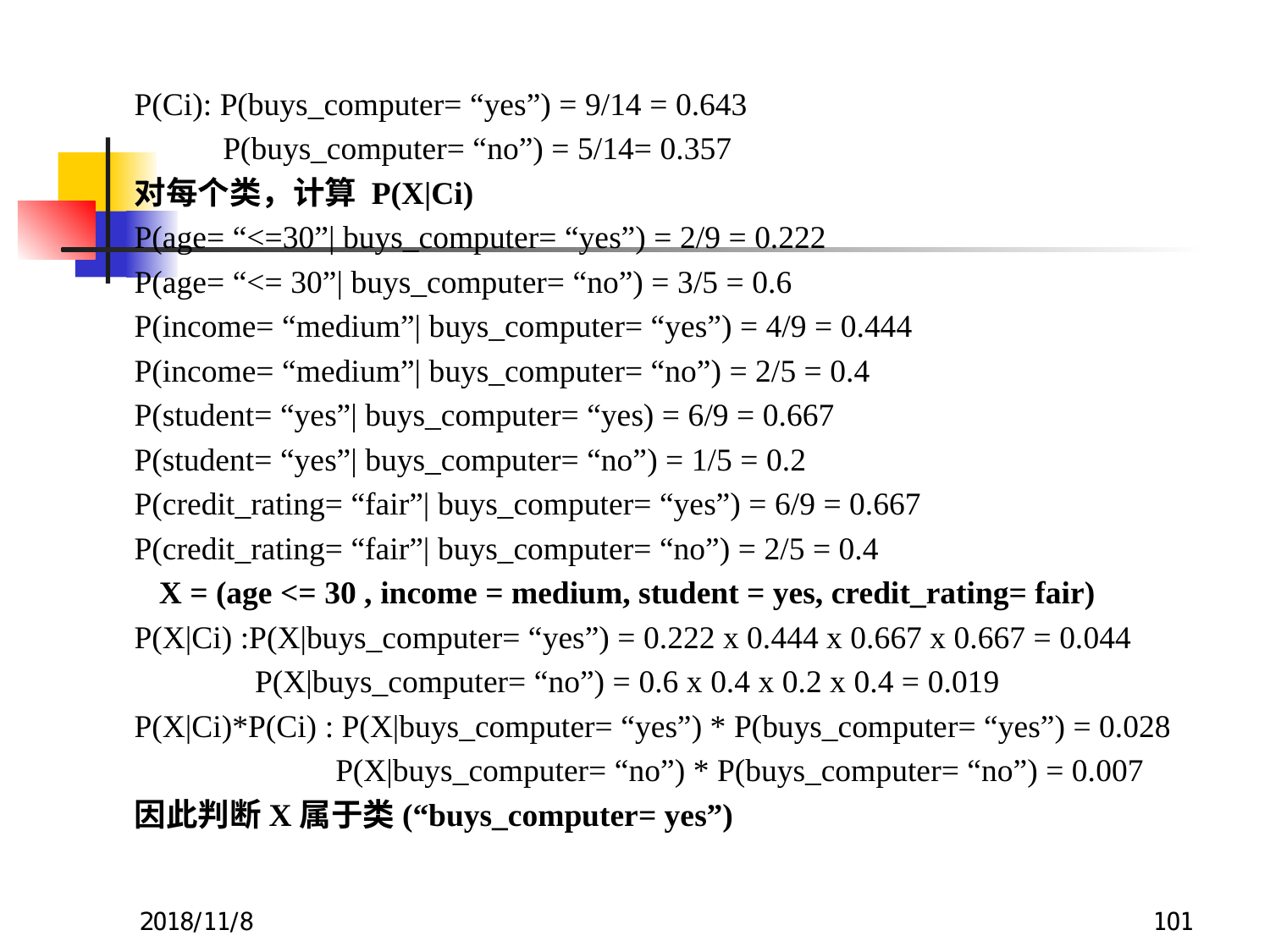

P(Ci): P(buys_computer= “yes”) = 9/14 = 0.643
           P(buys_computer= “no”) = 5/14= 0.357
对每个类，计算 P(X|Ci)
P(age= “<=30”| buys_computer= “yes”) = 2/9 = 0.222
P(age= “<= 30”| buys_computer= “no”) = 3/5 = 0.6
P(income= “medium”| buys_computer= “yes”) = 4/9 = 0.444
P(income= “medium”| buys_computer= “no”) = 2/5 = 0.4
P(student= “yes”| buys_computer= “yes) = 6/9 = 0.667
P(student= “yes”| buys_computer= “no”) = 1/5 = 0.2
P(credit_rating= “fair”| buys_computer= “yes”) = 6/9 = 0.667
P(credit_rating= “fair”| buys_computer= “no”) = 2/5 = 0.4
􀂄X = (age <= 30 , income = medium, student = yes, credit_rating= fair)
P(X|Ci) :P(X|buys_computer= “yes”) = 0.222 x 0.444 x 0.667 x 0.667 = 0.044
               P(X|buys_computer= “no”) = 0.6 x 0.4 x 0.2 x 0.4 = 0.019
P(X|Ci)*P(Ci) : P(X|buys_computer= “yes”) * P(buys_computer= “yes”) = 0.028
                         P(X|buys_computer= “no”) * P(buys_computer= “no”) = 0.007
因此判断X属于类(“buys_computer= yes”)
2018/11/8
101